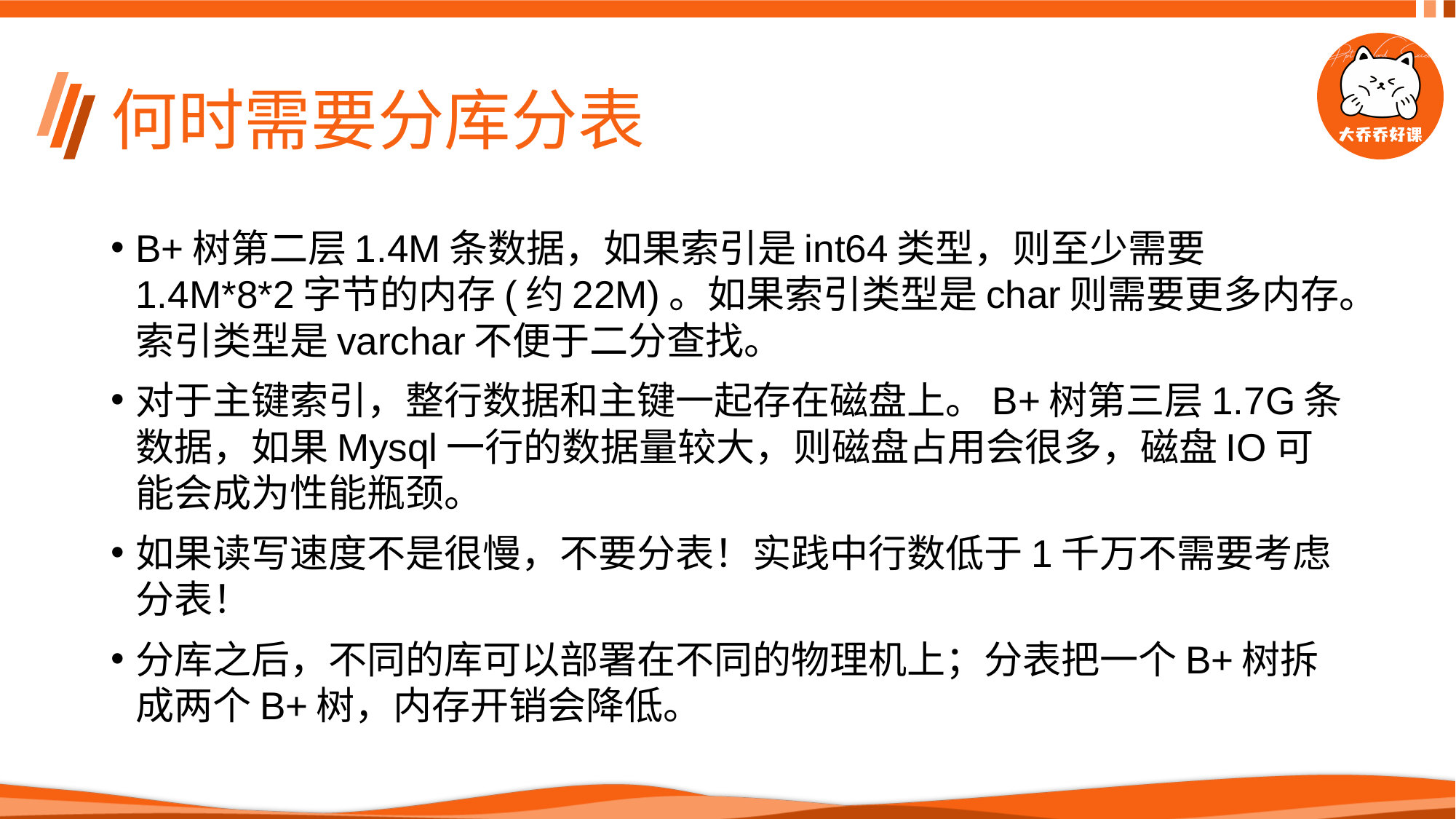

# 何时需要分库分表
B+树第二层1.4M条数据，如果索引是int64类型，则至少需要1.4M*8*2字节的内存(约22M)。如果索引类型是char则需要更多内存。索引类型是varchar不便于二分查找。
对于主键索引，整行数据和主键一起存在磁盘上。B+树第三层1.7G条数据，如果Mysql一行的数据量较大，则磁盘占用会很多，磁盘IO可能会成为性能瓶颈。
如果读写速度不是很慢，不要分表！实践中行数低于1千万不需要考虑分表！
分库之后，不同的库可以部署在不同的物理机上；分表把一个B+树拆成两个B+树，内存开销会降低。